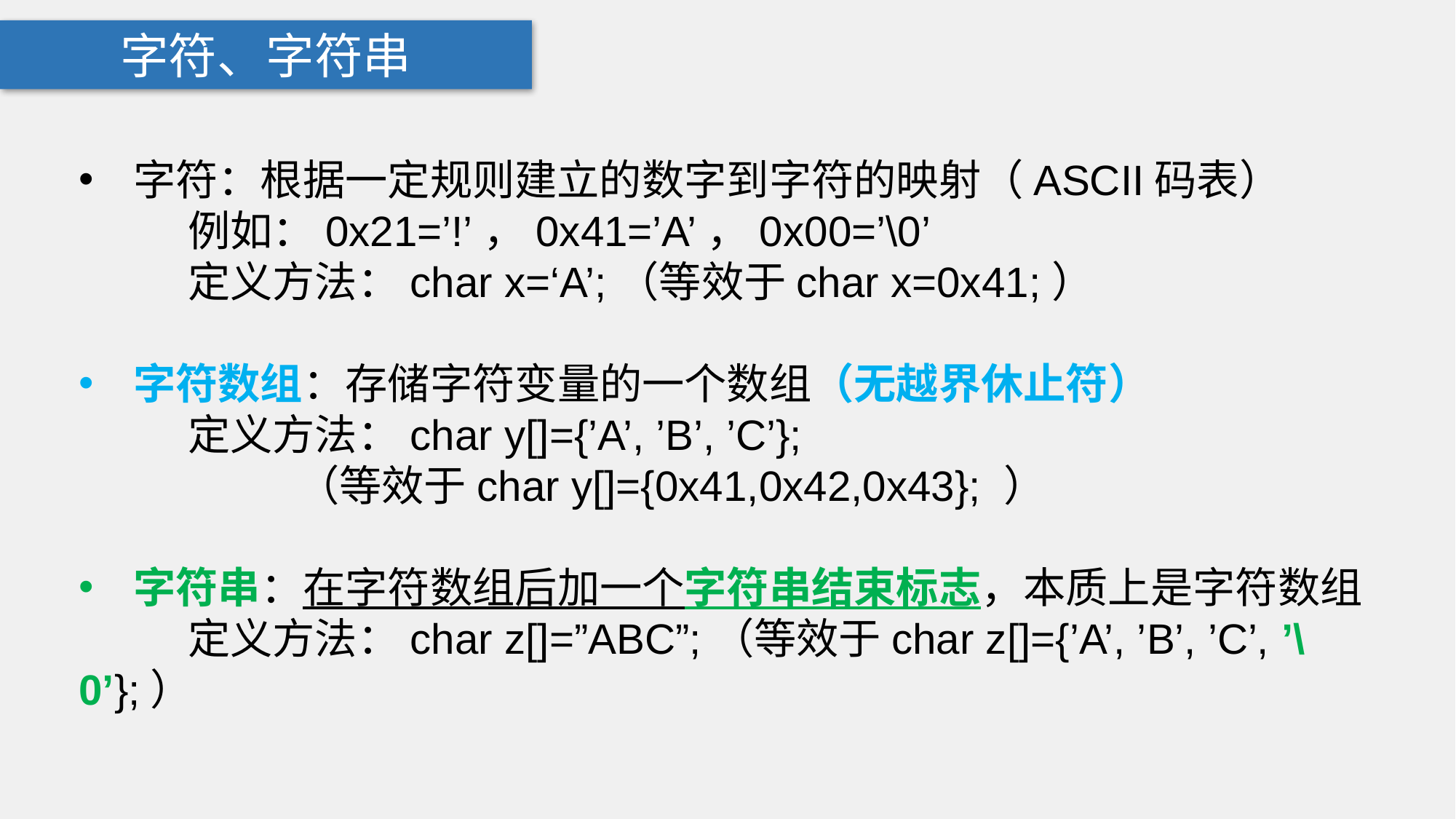

字符、字符串
字符：根据一定规则建立的数字到字符的映射（ASCII码表）
	例如：0x21=’!’，0x41=’A’，0x00=’\0’
	定义方法：char x=‘A’;（等效于char x=0x41;）

字符数组：存储字符变量的一个数组（无越界休止符）
	定义方法：char y[]={’A’, ’B’, ’C’};
		（等效于char y[]={0x41,0x42,0x43}; ）

字符串：在字符数组后加一个字符串结束标志，本质上是字符数组
	定义方法：char z[]=”ABC”;（等效于char z[]={’A’, ’B’, ’C’, ’\0’};）